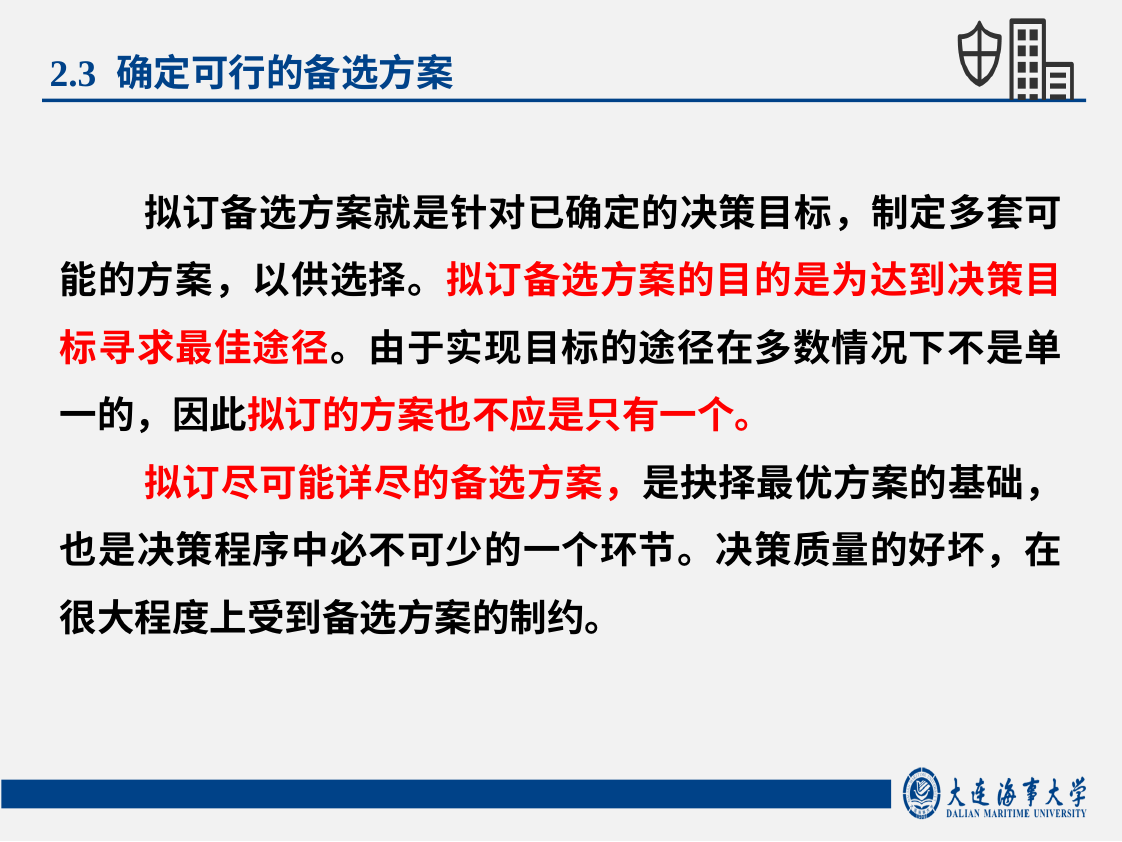

2.3 确定可行的备选方案
        拟订备选方案就是针对已确定的决策目标，制定多套可能的方案，以供选择。拟订备选方案的目的是为达到决策目标寻求最佳途径。由于实现目标的途径在多数情况下不是单一的，因此拟订的方案也不应是只有一个。
        拟订尽可能详尽的备选方案，是抉择最优方案的基础，也是决策程序中必不可少的一个环节。决策质量的好坏，在很大程度上受到备选方案的制约。